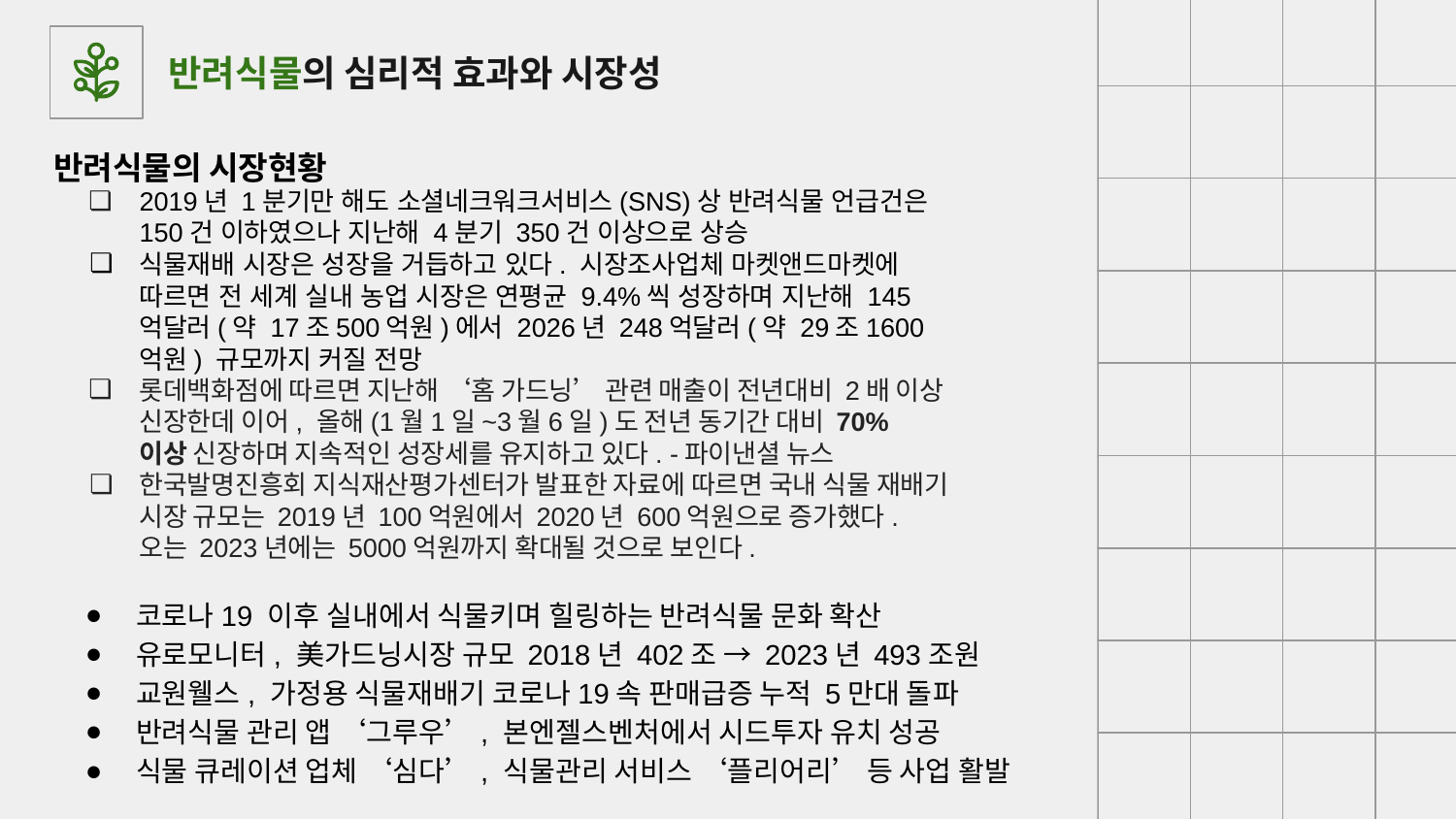

반려식물의 심리적 효과와 시장성

반려식물의 시장현황
2019년 1분기만 해도 소셜네크워크서비스(SNS)상 반려식물 언급건은 150건 이하였으나 지난해 4분기 350건 이상으로 상승
식물재배 시장은 성장을 거듭하고 있다. 시장조사업체 마켓앤드마켓에 따르면 전 세계 실내 농업 시장은 연평균 9.4%씩 성장하며 지난해 145억달러(약 17조500억원)에서 2026년 248억달러(약 29조1600억원) 규모까지 커질 전망
롯데백화점에 따르면 지난해 ‘홈 가드닝’ 관련 매출이 전년대비 2배 이상 신장한데 이어, 올해(1월1일~3월6일)도 전년 동기간 대비 70% 이상 신장하며 지속적인 성장세를 유지하고 있다. -파이낸셜 뉴스
한국발명진흥회 지식재산평가센터가 발표한 자료에 따르면 국내 식물 재배기 시장 규모는 2019년 100억원에서 2020년 600억원으로 증가했다. 오는 2023년에는 5000억원까지 확대될 것으로 보인다.
코로나19 이후 실내에서 식물키며 힐링하는 반려식물 문화 확산
유로모니터, 美가드닝시장 규모 2018년 402조 → 2023년 493조원
교원웰스, 가정용 식물재배기 코로나19속 판매급증 누적 5만대 돌파
반려식물 관리 앱 ‘그루우’, 본엔젤스벤처에서 시드투자 유치 성공
식물 큐레이션 업체 ‘심다’, 식물관리 서비스 ‘플리어리’ 등 사업 활발